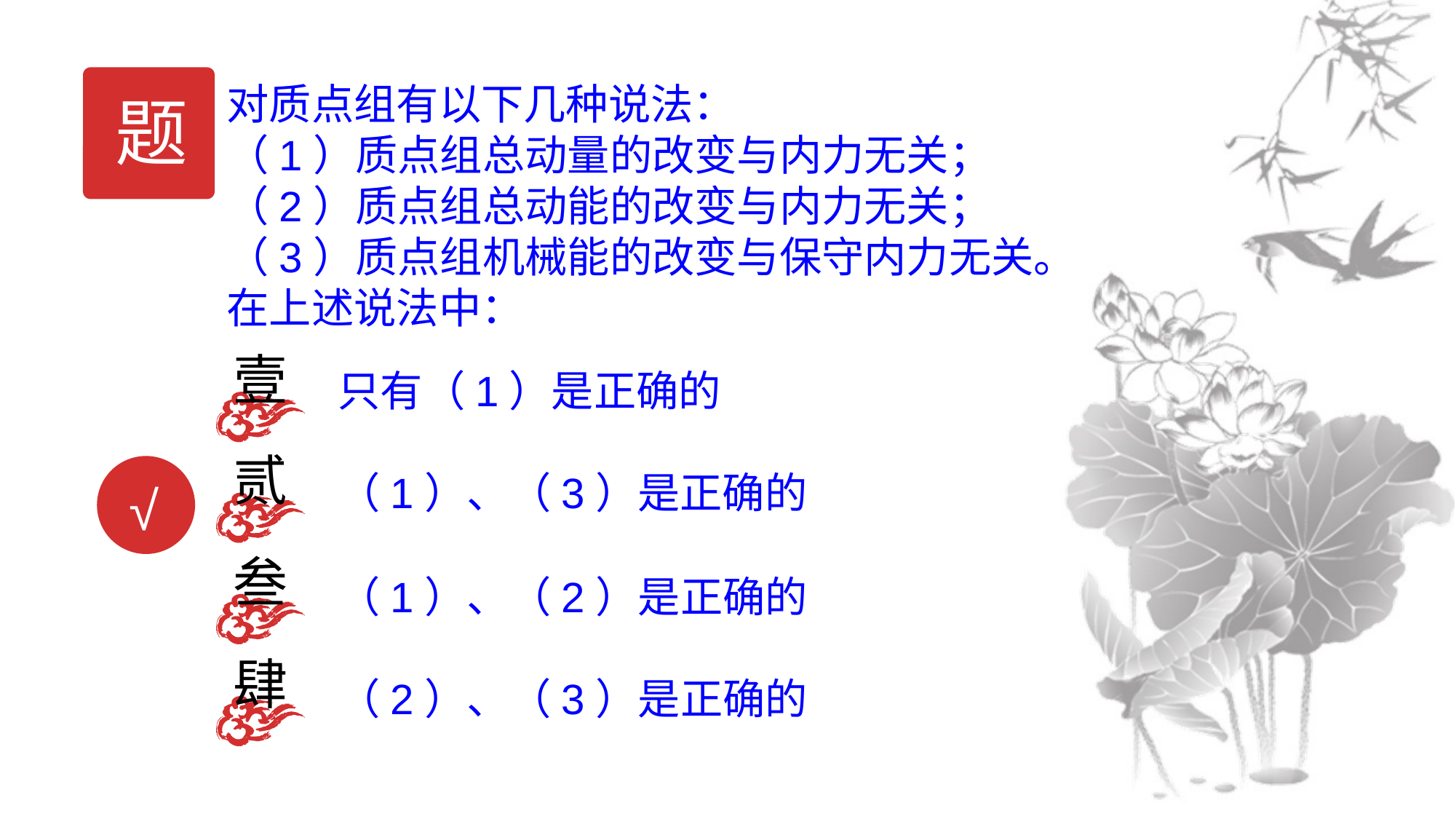

题
对质点组有以下几种说法：
（1）质点组总动量的改变与内力无关；
（2）质点组总动能的改变与内力无关；
（3）质点组机械能的改变与保守内力无关。
在上述说法中：
壹

只有（1）是正确的
贰

（1）、（3）是正确的

√
叁

（1）、（2）是正确的
肆

（2）、（3）是正确的